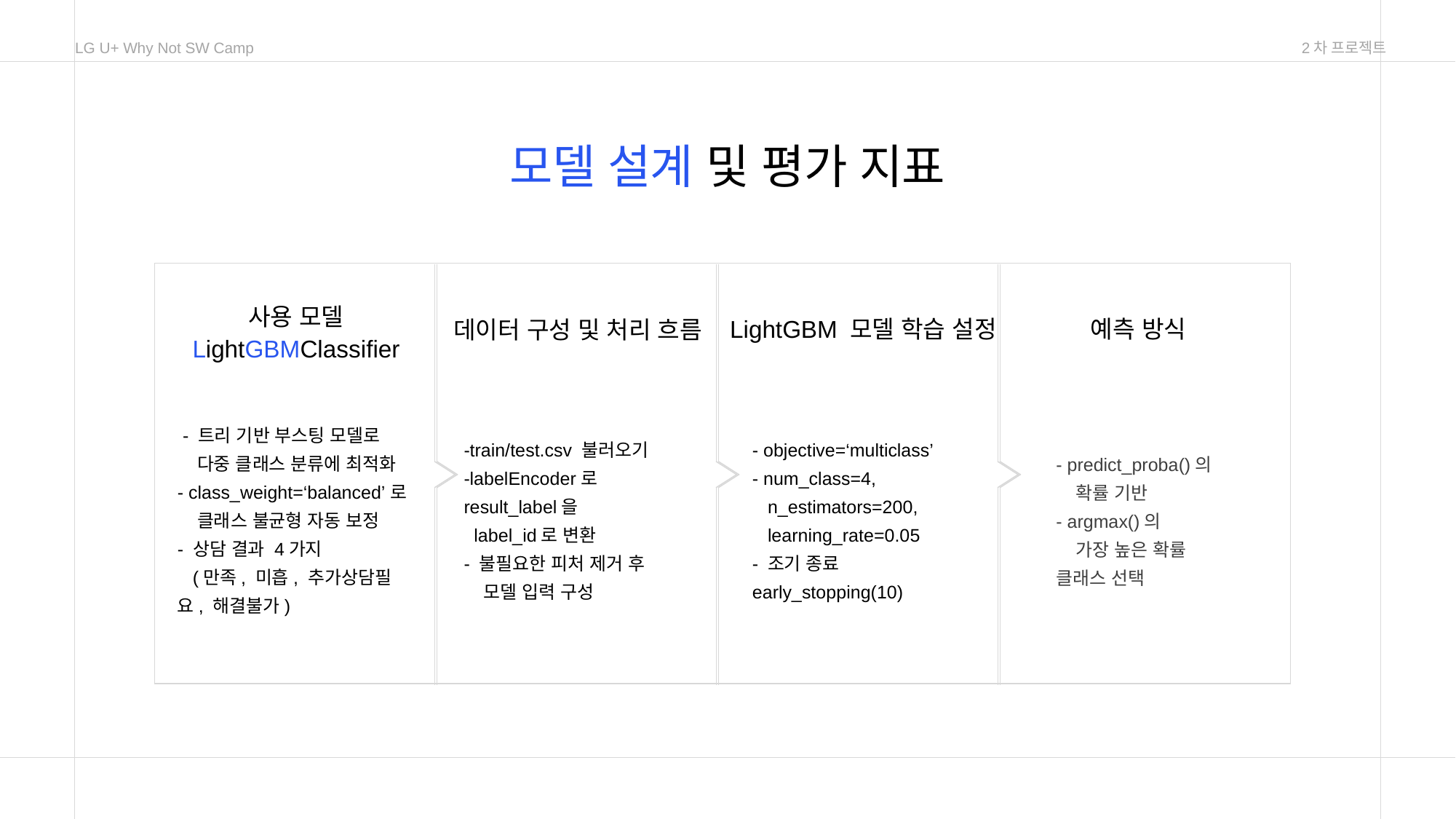

LG U+ Why Not SW Camp
2차 프로젝트
모델 설계 및 평가 지표

사용 모델
LightGBMClassifier
LightGBM 모델 학습 설정
예측 방식
데이터 구성 및 처리 흐름
 - 트리 기반 부스팅 모델로
   다중 클래스 분류에 최적화
- class_weight=‘balanced’로
   클래스 불균형 자동 보정
- 상담 결과 4가지
   (만족, 미흡, 추가상담필요, 해결불가)
- objective=‘multiclass’
- num_class=4,
   n_estimators=200,
   learning_rate=0.05
- 조기 종료 early_stopping(10)
-train/test.csv 불러오기
-labelEncoder로 result_label을
  label_id로 변환
- 불필요한 피처 제거 후
   모델 입력 구성
- predict_proba()의
   확률 기반
- argmax()의
   가장 높은 확률 클래스 선택